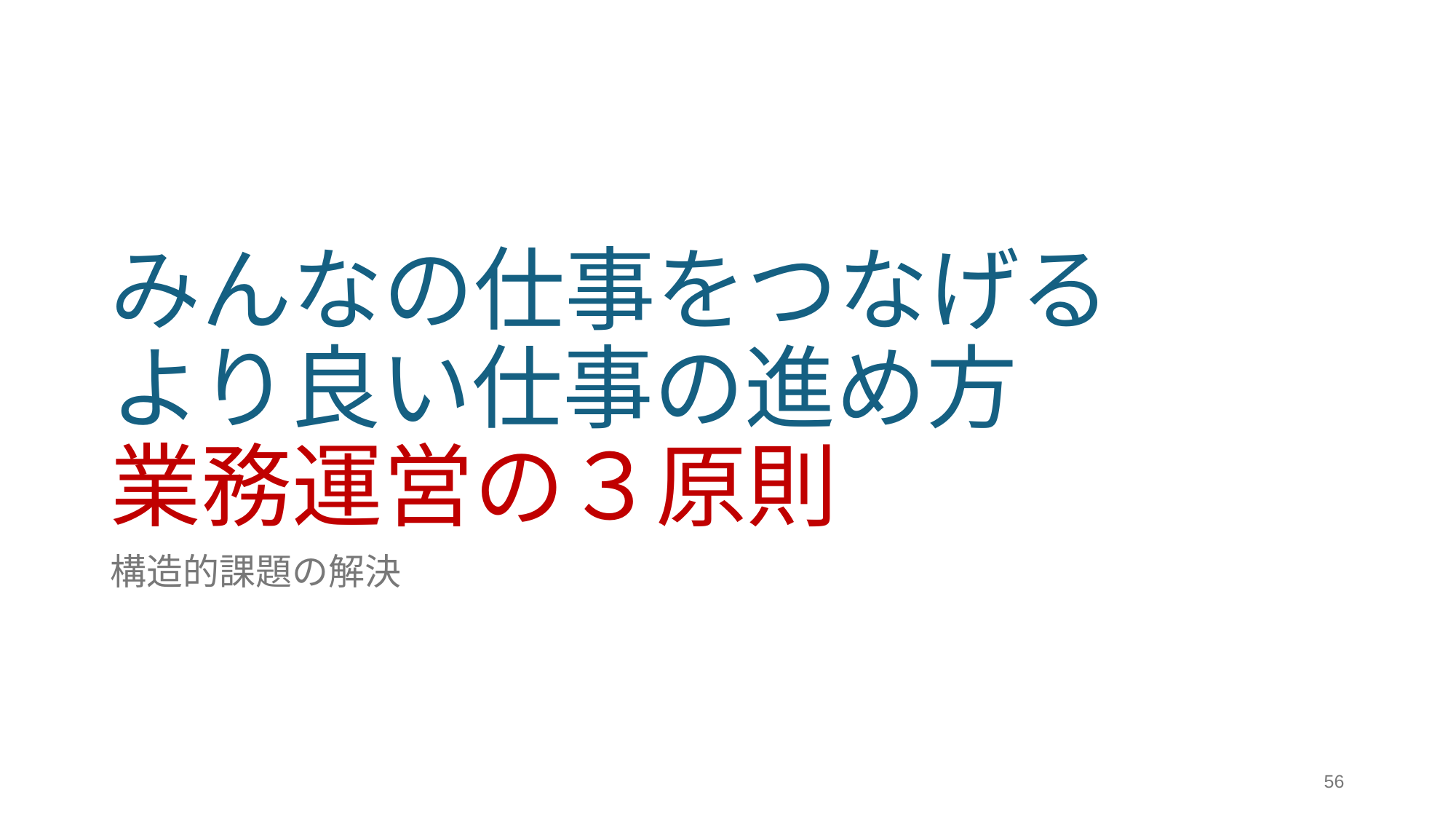

# みんなの仕事をつなげる より良い仕事の進め方 業務運営の３原則
構造的課題の解決
56